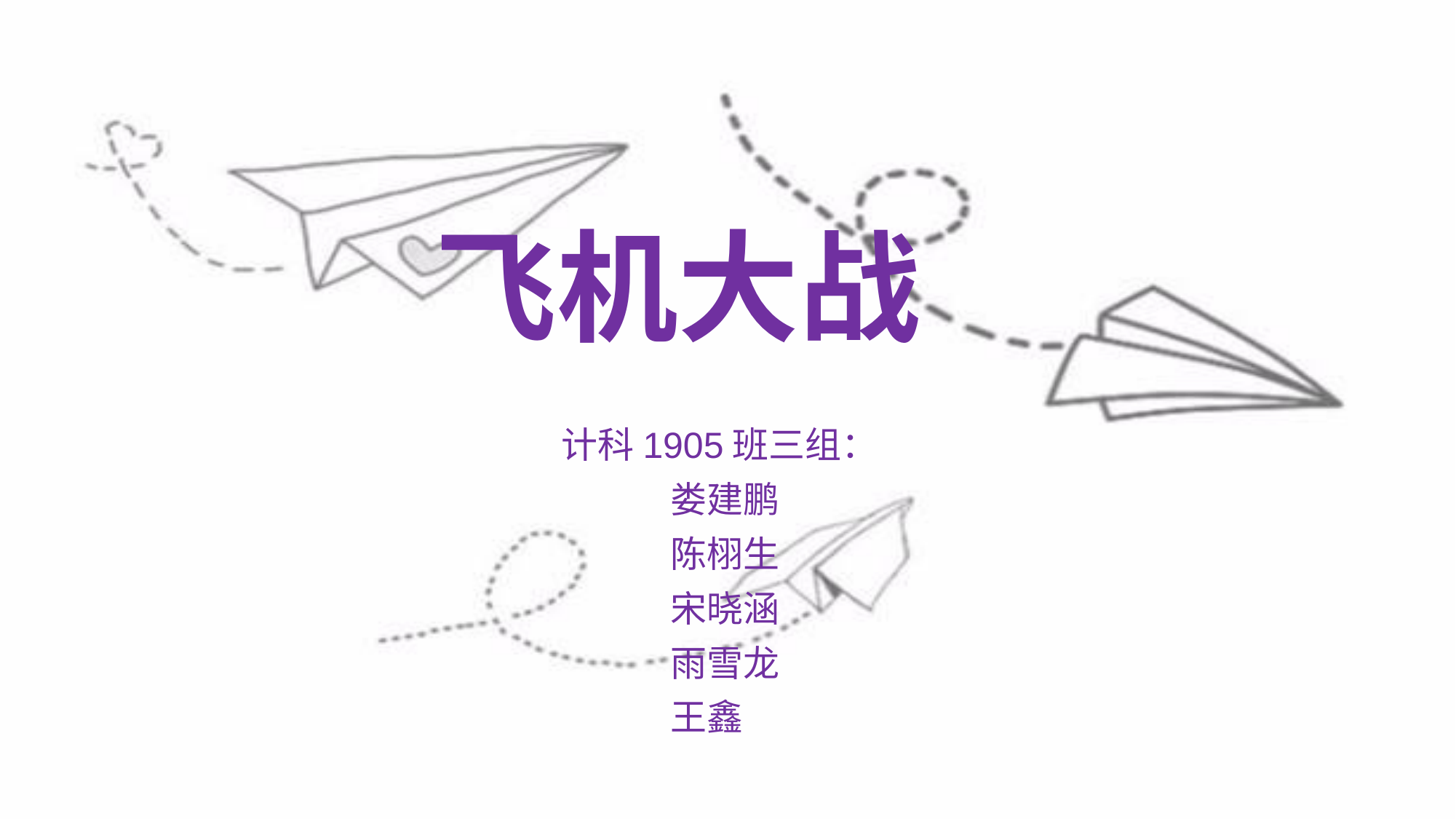

# 飞机大战
计科1905班三组：
	娄建鹏
	陈栩生
	宋晓涵
	雨雪龙
	王鑫